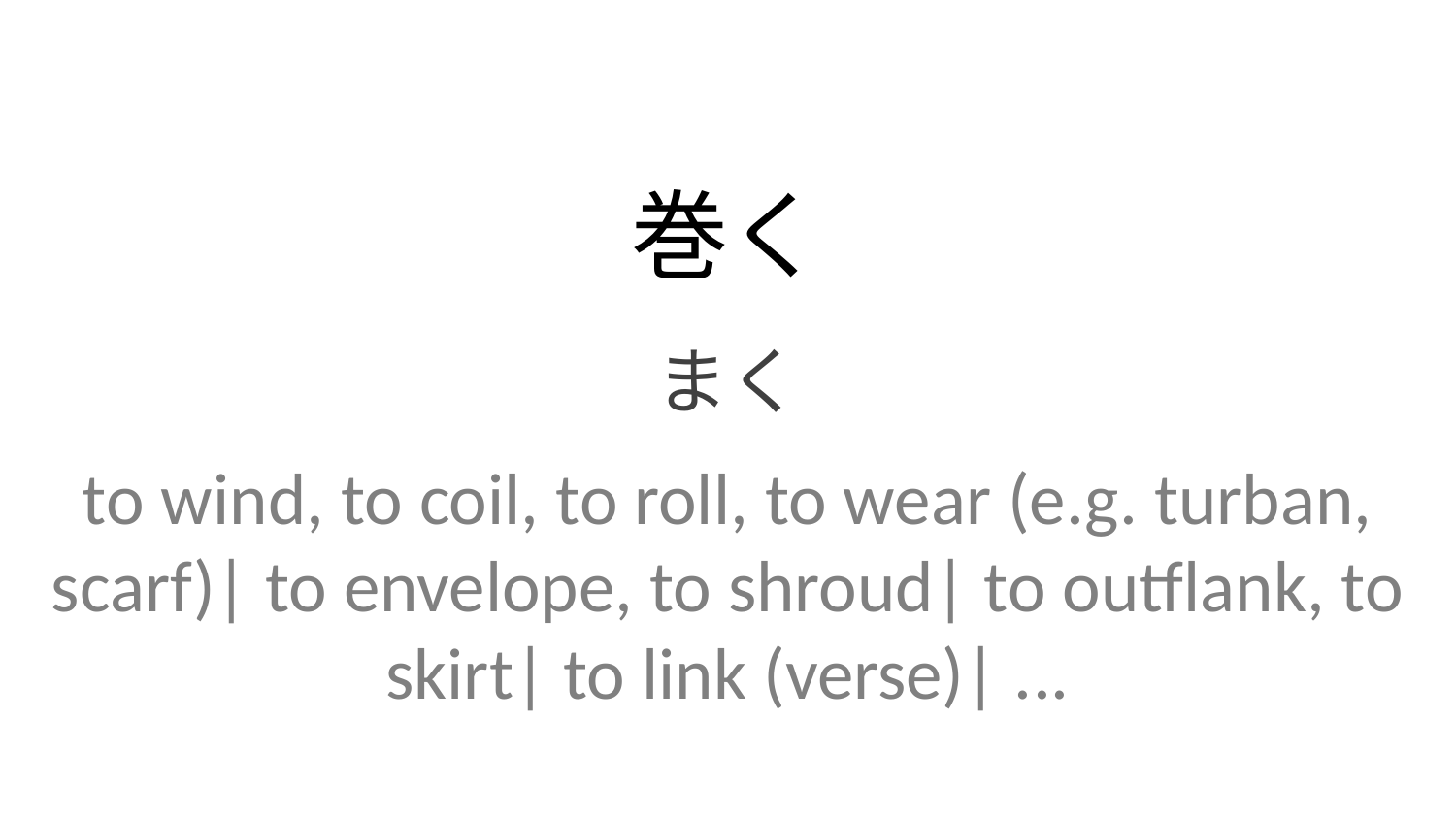

巻く

まく
to wind, to coil, to roll, to wear (e.g. turban, scarf)| to envelope, to shroud| to outflank, to skirt| to link (verse)| ...